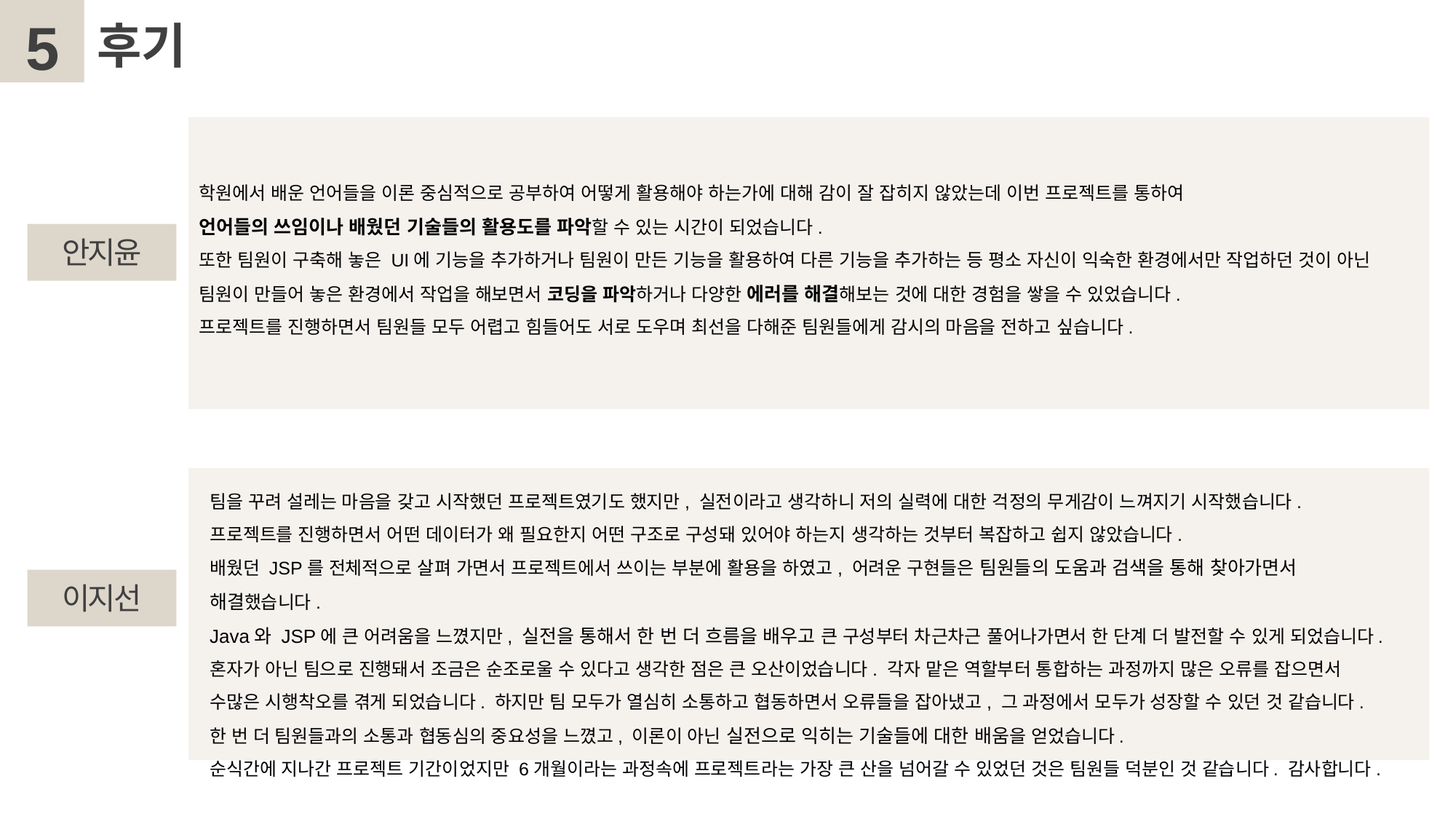

5
후기

학원에서 배운 언어들을 이론 중심적으로 공부하여 어떻게 활용해야 하는가에 대해 감이 잘 잡히지 않았는데 이번 프로젝트를 통하여
언어들의 쓰임이나 배웠던 기술들의 활용도를 파악할 수 있는 시간이 되었습니다.
또한 팀원이 구축해 놓은 UI에 기능을 추가하거나 팀원이 만든 기능을 활용하여 다른 기능을 추가하는 등 평소 자신이 익숙한 환경에서만 작업하던 것이 아닌
팀원이 만들어 놓은 환경에서 작업을 해보면서 코딩을 파악하거나 다양한 에러를 해결해보는 것에 대한 경험을 쌓을 수 있었습니다.
프로젝트를 진행하면서 팀원들 모두 어렵고 힘들어도 서로 도우며 최선을 다해준 팀원들에게 감시의 마음을 전하고 싶습니다.

안지윤

팀을 꾸려 설레는 마음을 갖고 시작했던 프로젝트였기도 했지만, 실전이라고 생각하니 저의 실력에 대한 걱정의 무게감이 느껴지기 시작했습니다.
프로젝트를 진행하면서 어떤 데이터가 왜 필요한지 어떤 구조로 구성돼 있어야 하는지 생각하는 것부터 복잡하고 쉽지 않았습니다.
배웠던 JSP를 전체적으로 살펴 가면서 프로젝트에서 쓰이는 부분에 활용을 하였고, 어려운 구현들은 팀원들의 도움과 검색을 통해 찾아가면서 해결했습니다.
Java와 JSP에 큰 어려움을 느꼈지만, 실전을 통해서 한 번 더 흐름을 배우고 큰 구성부터 차근차근 풀어나가면서 한 단계 더 발전할 수 있게 되었습니다.
혼자가 아닌 팀으로 진행돼서 조금은 순조로울 수 있다고 생각한 점은 큰 오산이었습니다. 각자 맡은 역할부터 통합하는 과정까지 많은 오류를 잡으면서
수많은 시행착오를 겪게 되었습니다. 하지만 팀 모두가 열심히 소통하고 협동하면서 오류들을 잡아냈고, 그 과정에서 모두가 성장할 수 있던 것 같습니다.
한 번 더 팀원들과의 소통과 협동심의 중요성을 느꼈고, 이론이 아닌 실전으로 익히는 기술들에 대한 배움을 얻었습니다.
순식간에 지나간 프로젝트 기간이었지만 6개월이라는 과정속에 프로젝트라는 가장 큰 산을 넘어갈 수 있었던 것은 팀원들 덕분인 것 같습니다. 감사합니다.

이지선